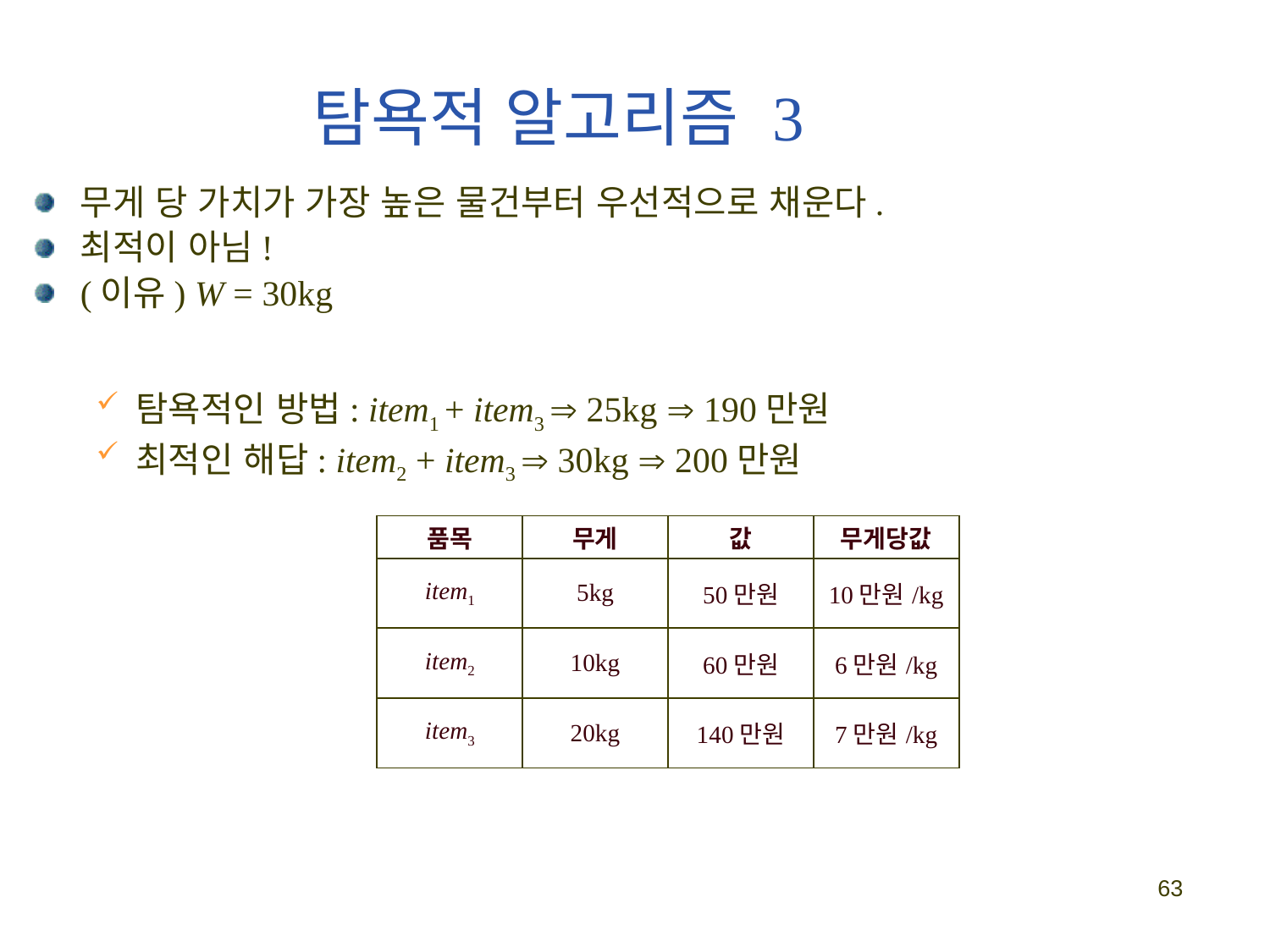

탐욕적 알고리즘 3
무게 당 가치가 가장 높은 물건부터 우선적으로 채운다.
최적이 아님!
(이유) W = 30kg

탐욕적인 방법: item1 + item3 ⇒ 25kg ⇒ 190만원
최적인 해답: item2 + item3 ⇒ 30kg ⇒ 200만원
| 품목 | 무게 | 값 | 무게당값 |
| --- | --- | --- | --- |
| item1 | 5kg | 50만원 | 10만원/kg |
| item2 | 10kg | 60만원 | 6만원/kg |
| item3 | 20kg | 140만원 | 7만원/kg |
63